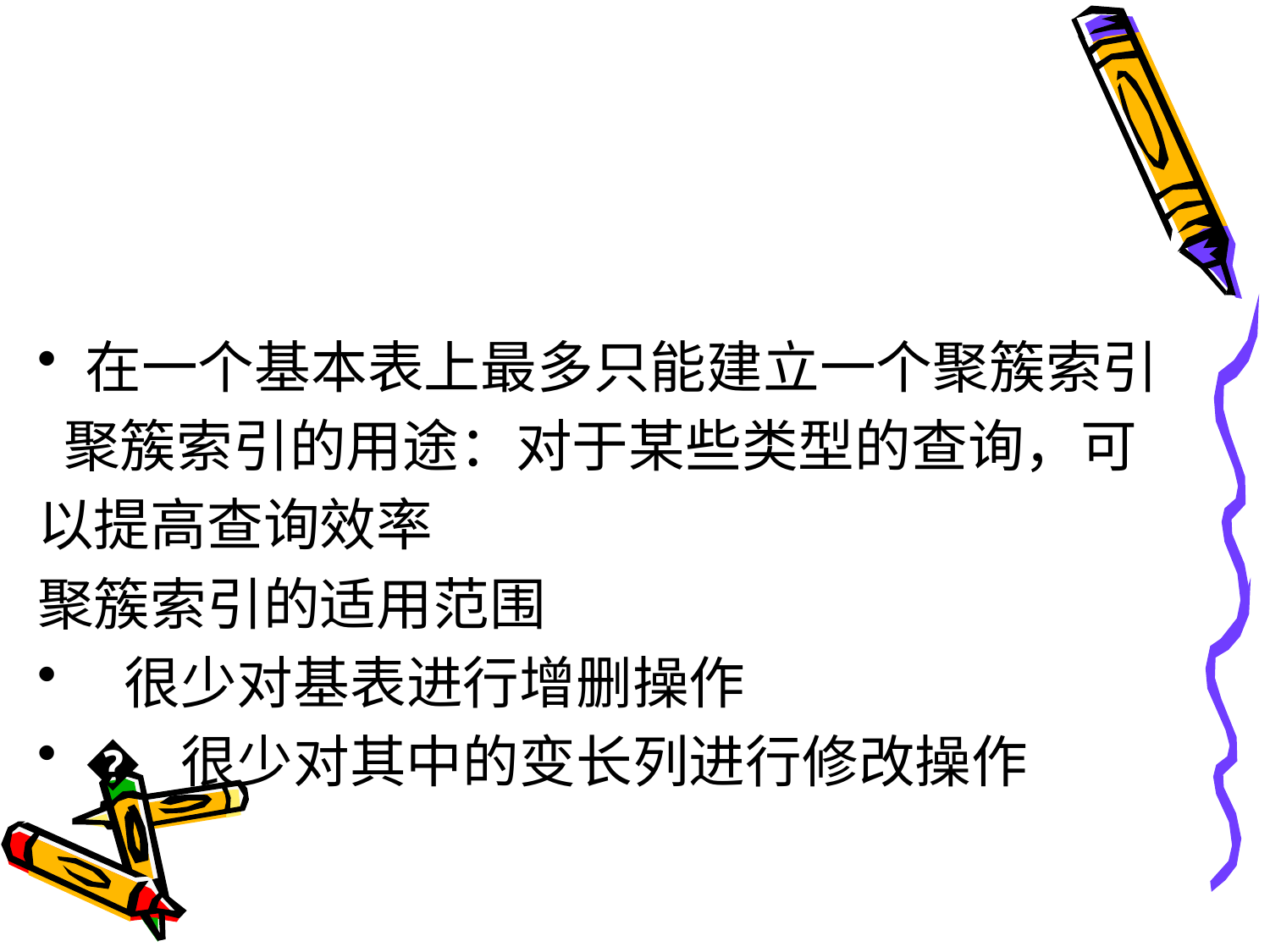

#

在一个基本表上最多只能建立一个聚簇索引
 聚簇索引的用途：对于某些类型的查询，可
以提高查询效率
聚簇索引的适用范围
  很少对基表进行增删操作
�  很少对其中的变长列进行修改操作